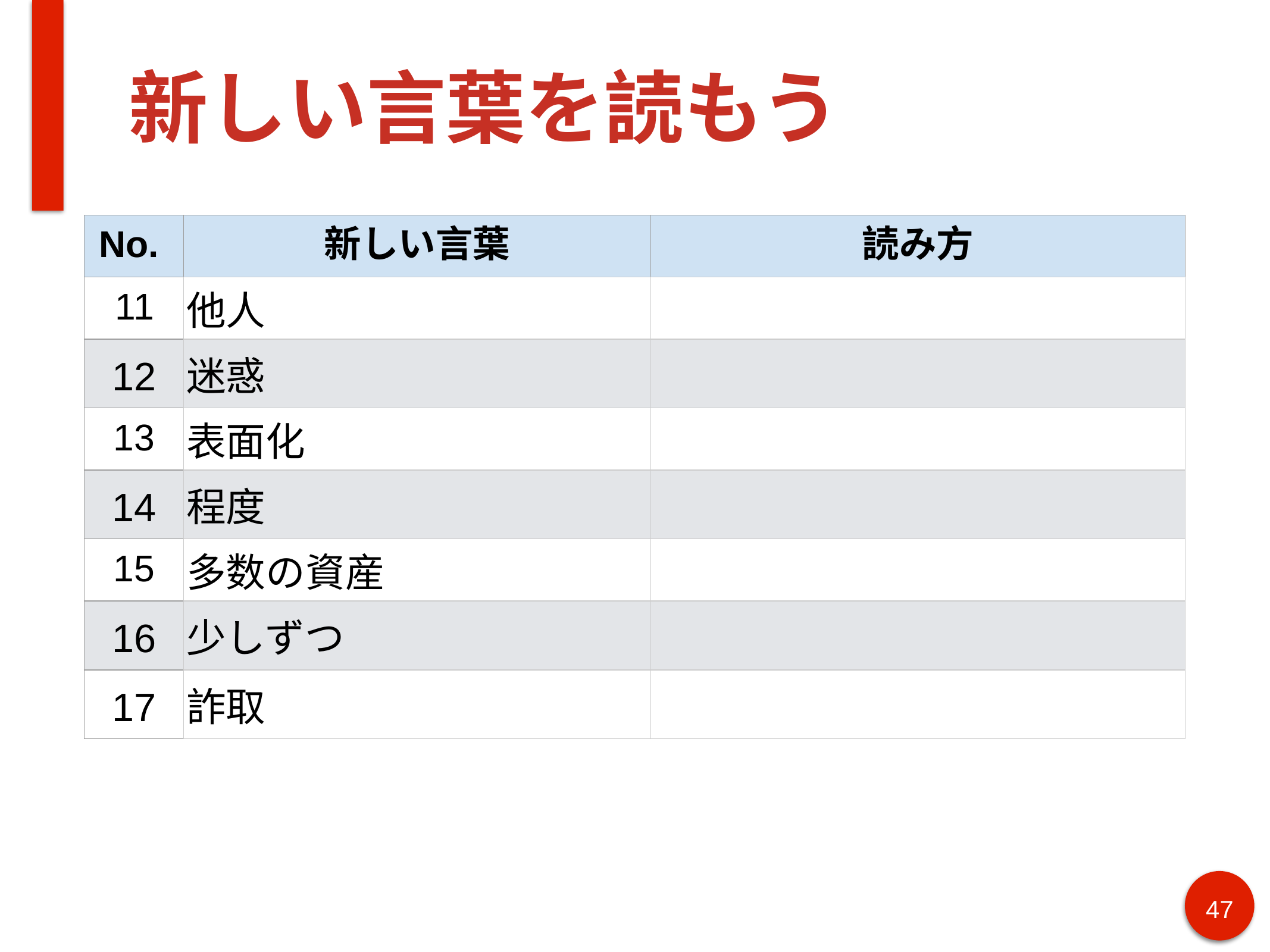

# 新しい言葉を読もう
| No. | 新しい言葉 | 読み方 |
| --- | --- | --- |
| 11 | 他人 |  |
| 12 | 迷惑 |  |
| 13 | 表面化 |  |
| 14 | 程度 |  |
| 15 | 多数の資産 |  |
| 16 | 少しずつ |  |
| 17 | 詐取 |  |
47